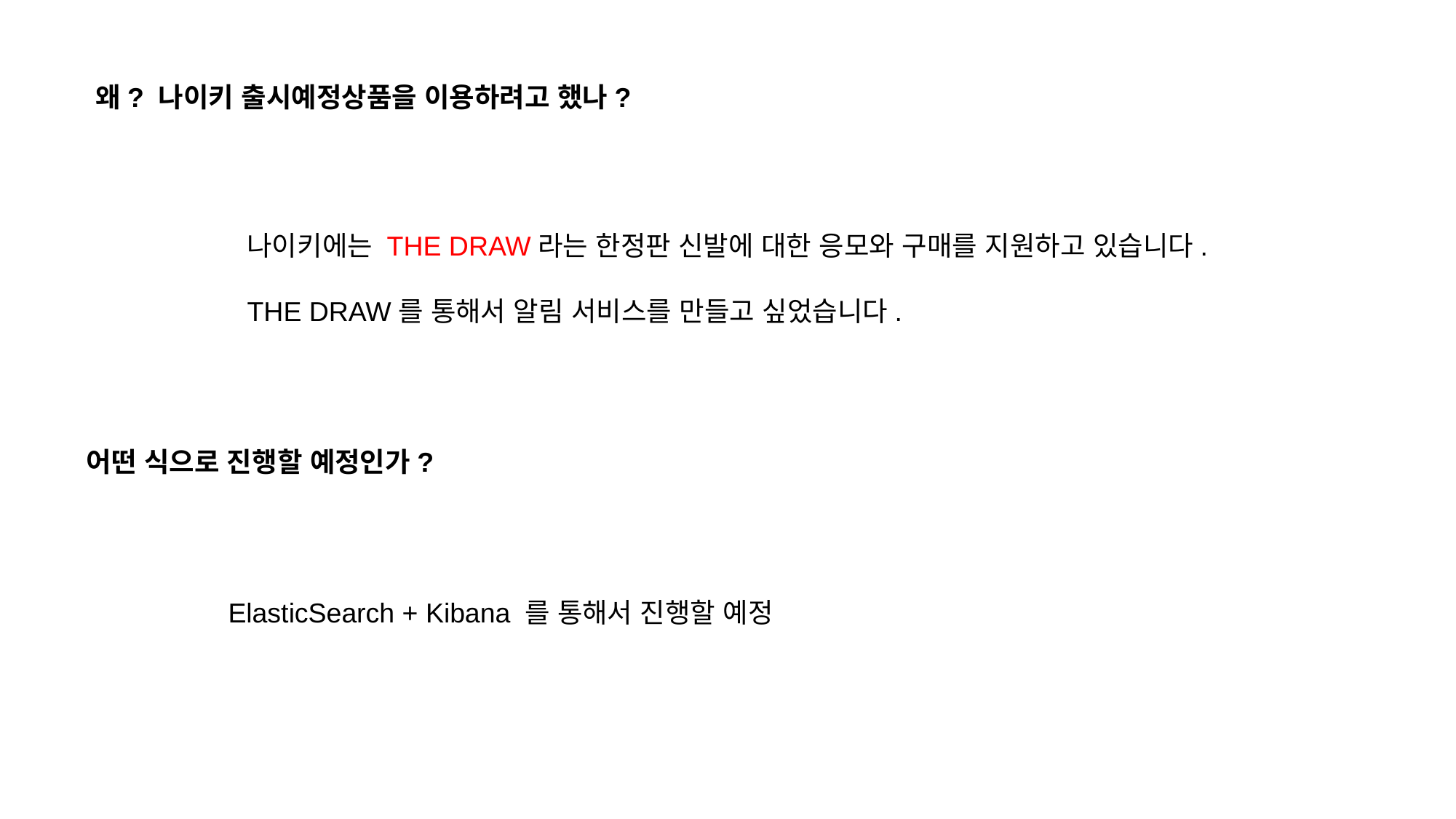

왜? 나이키 출시예정상품을 이용하려고 했나?
나이키에는 THE DRAW라는 한정판 신발에 대한 응모와 구매를 지원하고 있습니다.

THE DRAW를 통해서 알림 서비스를 만들고 싶었습니다.
어떤 식으로 진행할 예정인가?
ElasticSearch + Kibana 를 통해서 진행할 예정